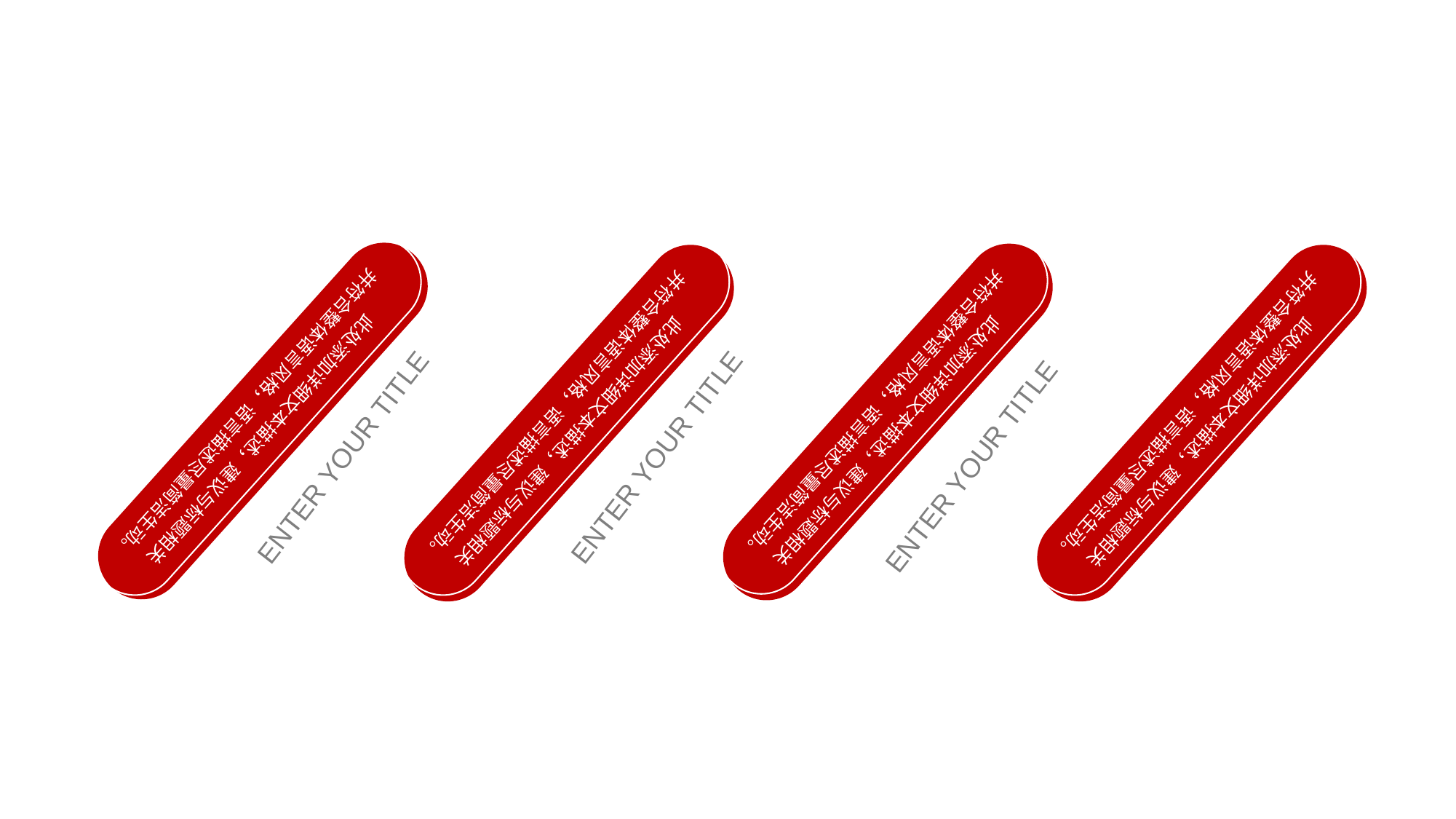

此处添加详细文本描述，建议与标题相关并符合整体语言风格，语言描述尽量简洁生动。
　　此处添加详细文本描述，建议与标题相关并符合整体语言风格，语言描述尽量简洁生动。
　　此处添加详细文本描述，建议与标题相关并符合整体语言风格，语言描述尽量简洁生动。
　　此处添加详细文本描述，建议与标题相关并符合整体语言风格，语言描述尽量简洁生动。

ENTER YOUR TITLE
ENTER YOUR TITLE
ENTER YOUR TITLE